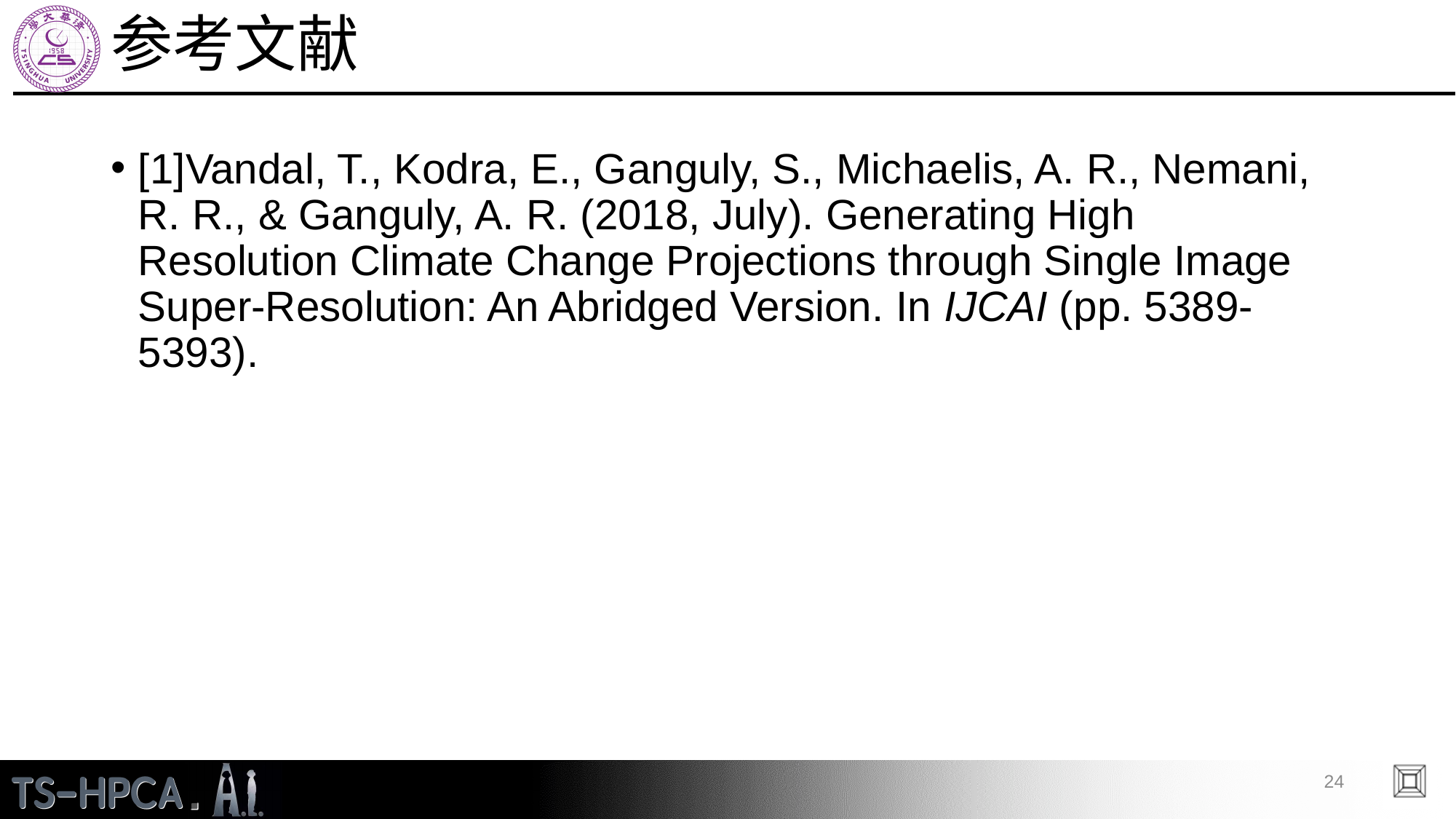

# 参考文献
[1]Vandal, T., Kodra, E., Ganguly, S., Michaelis, A. R., Nemani, R. R., & Ganguly, A. R. (2018, July). Generating High Resolution Climate Change Projections through Single Image Super-Resolution: An Abridged Version. In IJCAI (pp. 5389-5393).
24